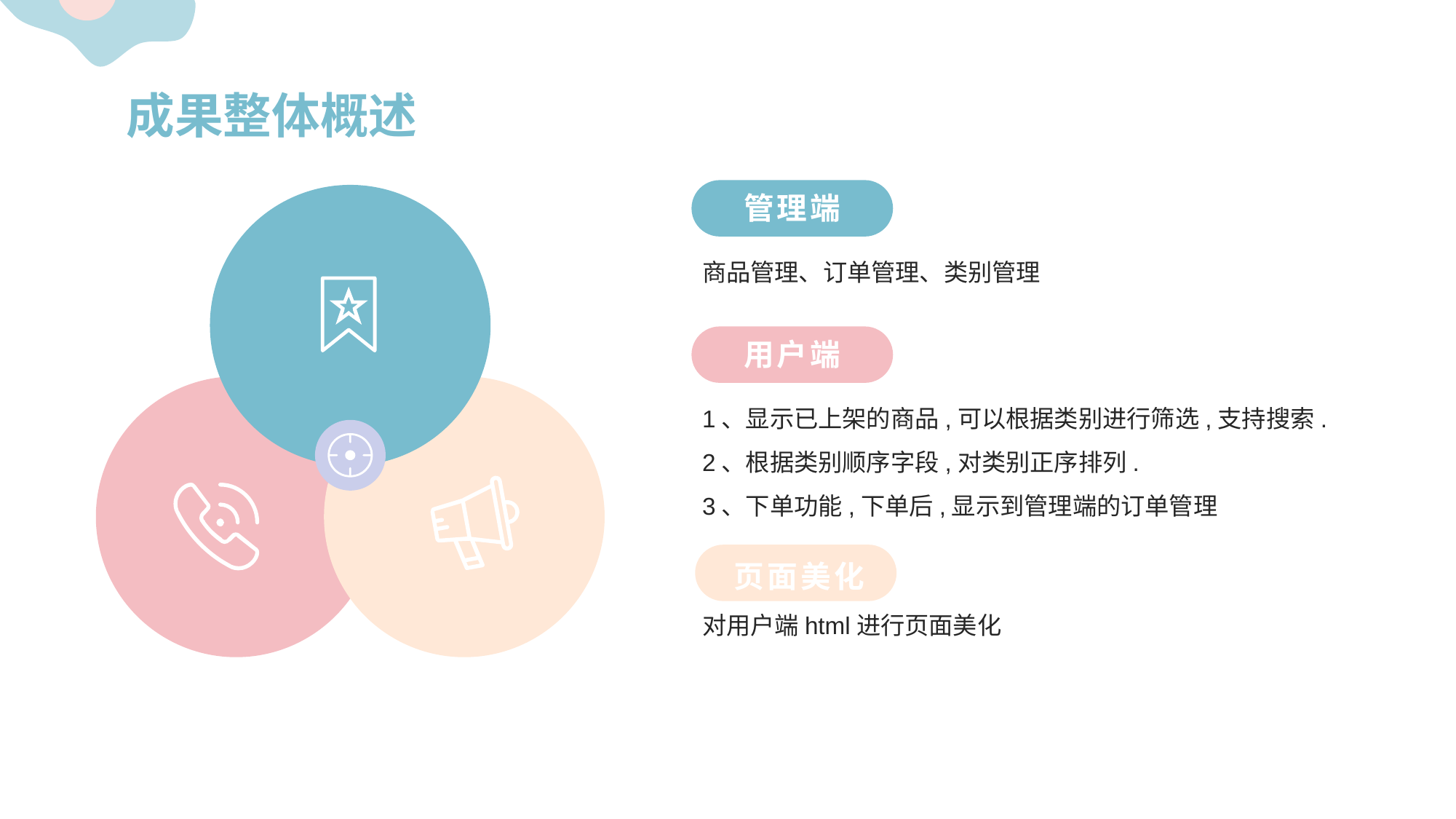

# 成果整体概述

管理端
商品管理、订单管理、类别管理

用户端
1、显示已上架的商品,可以根据类别进行筛选,支持搜索.
2、根据类别顺序字段,对类别正序排列.
3、下单功能,下单后,显示到管理端的订单管理

页面美化
对用户端html进行页面美化